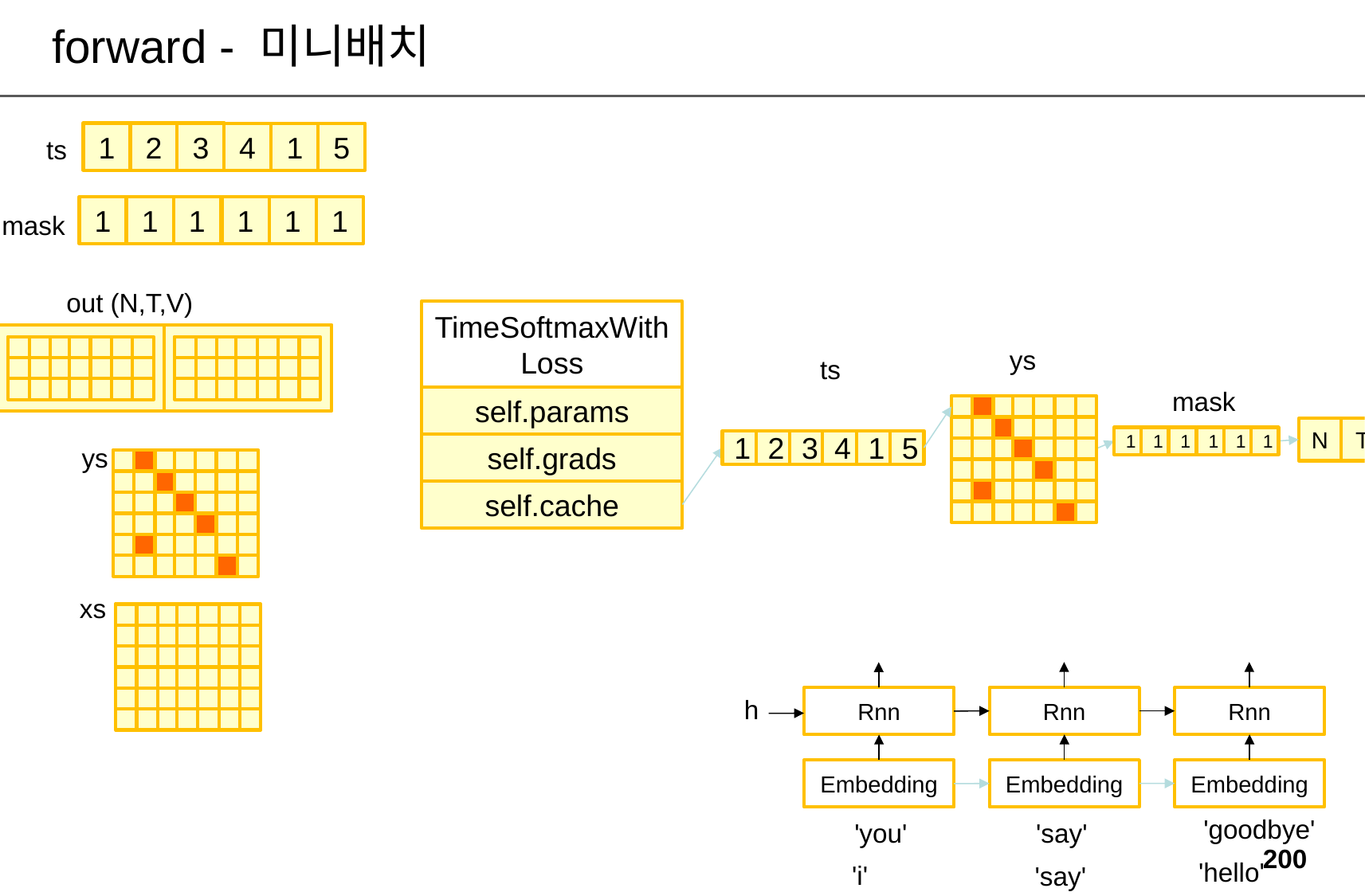

forward - 미니배치
1
2
3
4
1
5
ts
1
1
1
1
1
1
mask
out (N,T,V)
TimeSoftmaxWithLoss

ys
ts
mask
self.params

N
T
V
1
1
1
1
1
1
1
2
3
4
1
5
self.grads
ys

self.cache
xs

h
Rnn
Rnn
Rnn
Embedding
Embedding
Embedding
'goodbye'
'you'
'say'
'hello'
'i'
'say'